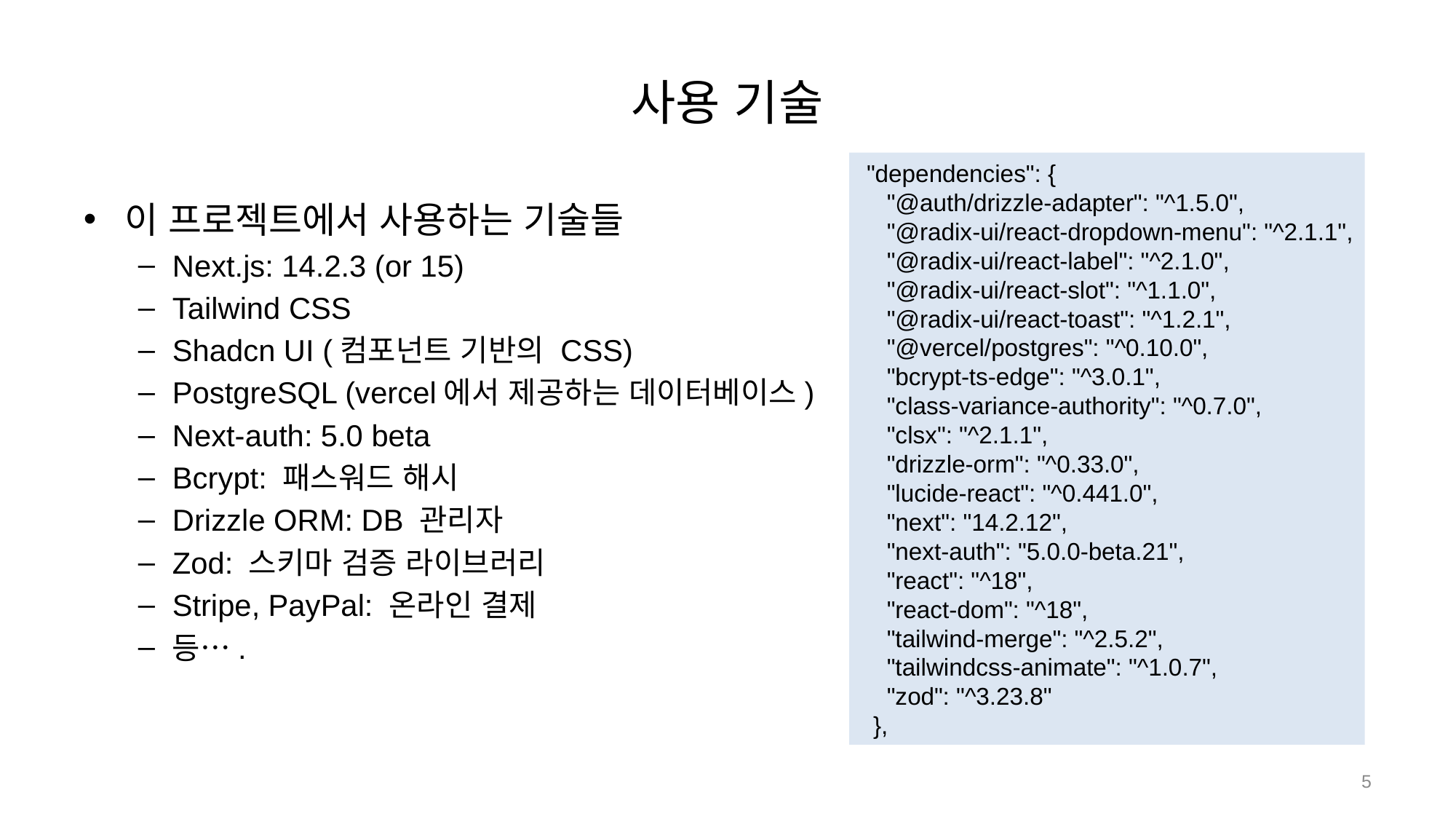

# 사용 기술
 "dependencies": {
    "@auth/drizzle-adapter": "^1.5.0",
    "@radix-ui/react-dropdown-menu": "^2.1.1",
    "@radix-ui/react-label": "^2.1.0",
    "@radix-ui/react-slot": "^1.1.0",
    "@radix-ui/react-toast": "^1.2.1",
    "@vercel/postgres": "^0.10.0",
    "bcrypt-ts-edge": "^3.0.1",
    "class-variance-authority": "^0.7.0",
    "clsx": "^2.1.1",
    "drizzle-orm": "^0.33.0",
    "lucide-react": "^0.441.0",
    "next": "14.2.12",
    "next-auth": "5.0.0-beta.21",
    "react": "^18",
    "react-dom": "^18",
    "tailwind-merge": "^2.5.2",
    "tailwindcss-animate": "^1.0.7",
    "zod": "^3.23.8"
  },
이 프로젝트에서 사용하는 기술들
Next.js: 14.2.3 (or 15)
Tailwind CSS
Shadcn UI (컴포넌트 기반의 CSS)
PostgreSQL (vercel에서 제공하는 데이터베이스)
Next-auth: 5.0 beta
Bcrypt: 패스워드 해시
Drizzle ORM: DB 관리자
Zod: 스키마 검증 라이브러리
Stripe, PayPal: 온라인 결제
등….

5